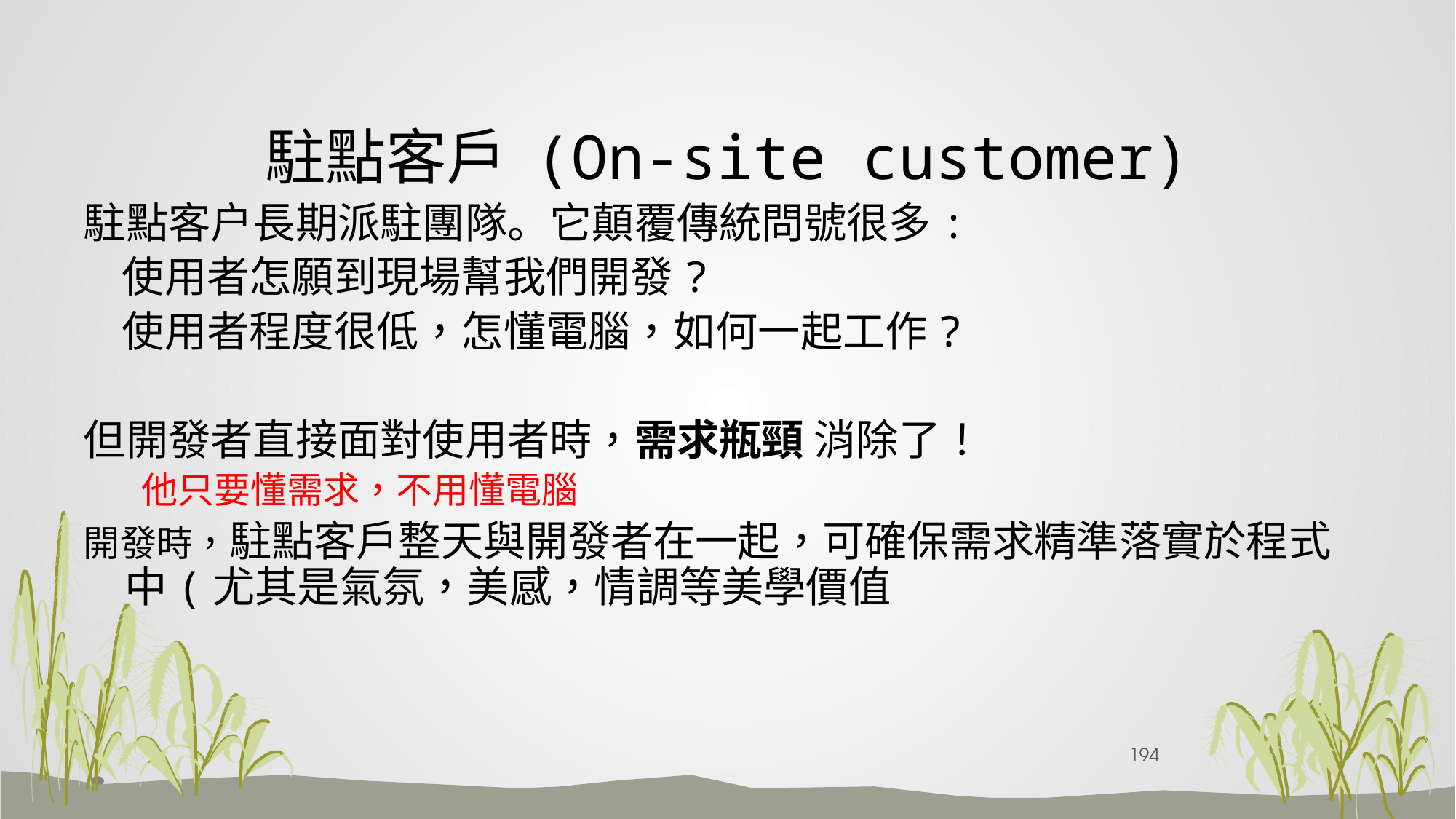

# 駐點客戶 (On-site customer)

駐點客户長期派駐團隊。它顛覆傳統問號很多:
   使用者怎願到現場幫我們開發?
   使用者程度很低，怎懂電腦，如何一起工作?

但開發者直接面對使用者時，需求瓶頸 消除了！
      他只要懂需求，不用懂電腦
開發時，駐點客戶整天與開發者在一起，可確保需求精準落實於程式中(尤其是氣氛，美感，情調等美學價值
194